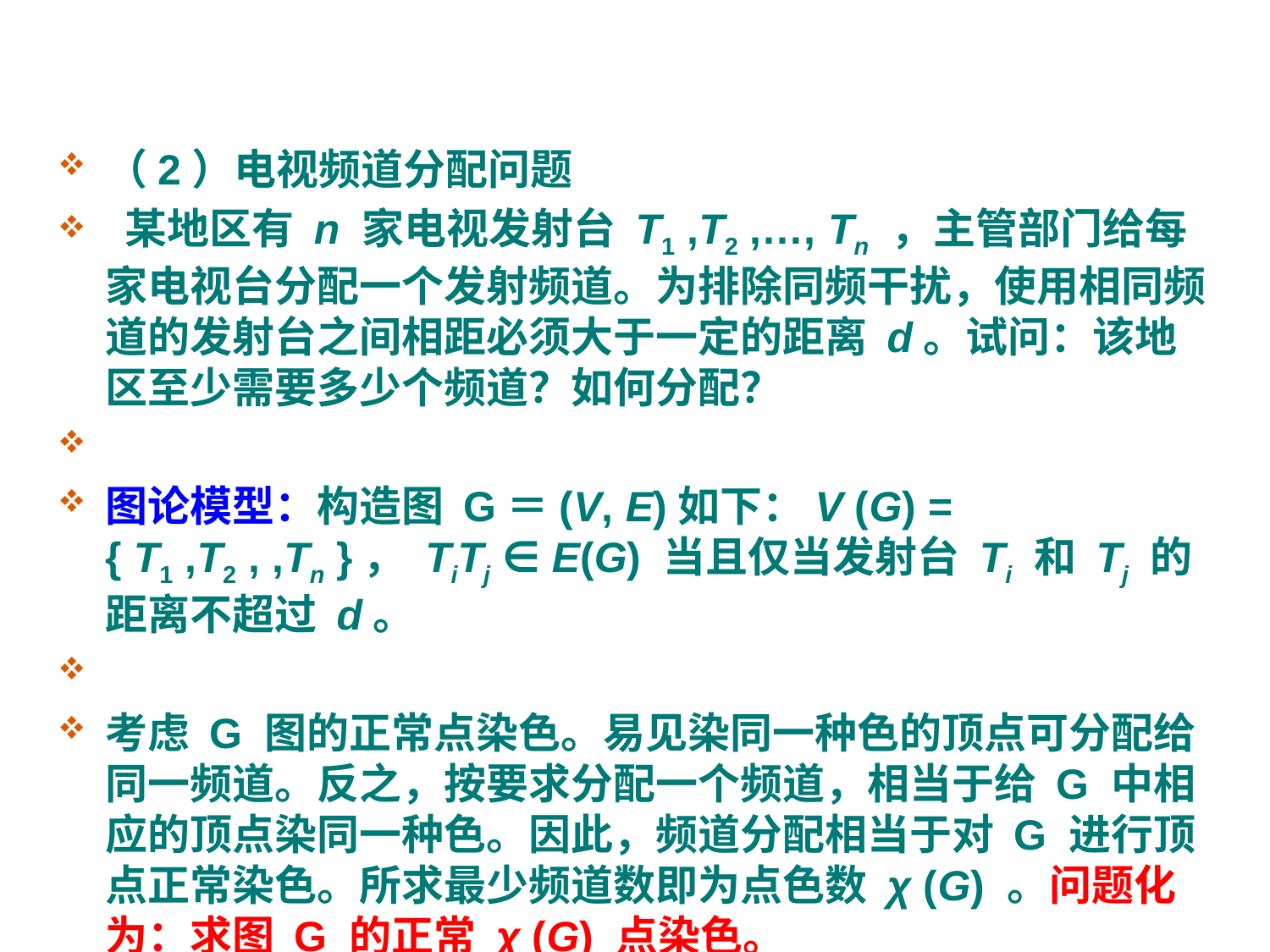

#
（2）电视频道分配问题
 某地区有 n 家电视发射台 T1 ,T2 ,…, Tn ，主管部门给每家电视台分配一个发射频道。为排除同频干扰，使用相同频道的发射台之间相距必须大于一定的距离 d。试问：该地区至少需要多少个频道？如何分配？

图论模型：构造图 G＝(V, E)如下：V (G) = { T1 ,T2 , ,Tn }， TiTj ∈ E(G) 当且仅当发射台 Ti 和 Tj 的距离不超过 d。

考虑 G 图的正常点染色。易见染同一种色的顶点可分配给同一频道。反之，按要求分配一个频道，相当于给 G 中相应的顶点染同一种色。因此，频道分配相当于对 G 进行顶点正常染色。所求最少频道数即为点色数 χ (G) 。问题化为：求图 G 的正常 χ (G) 点染色。